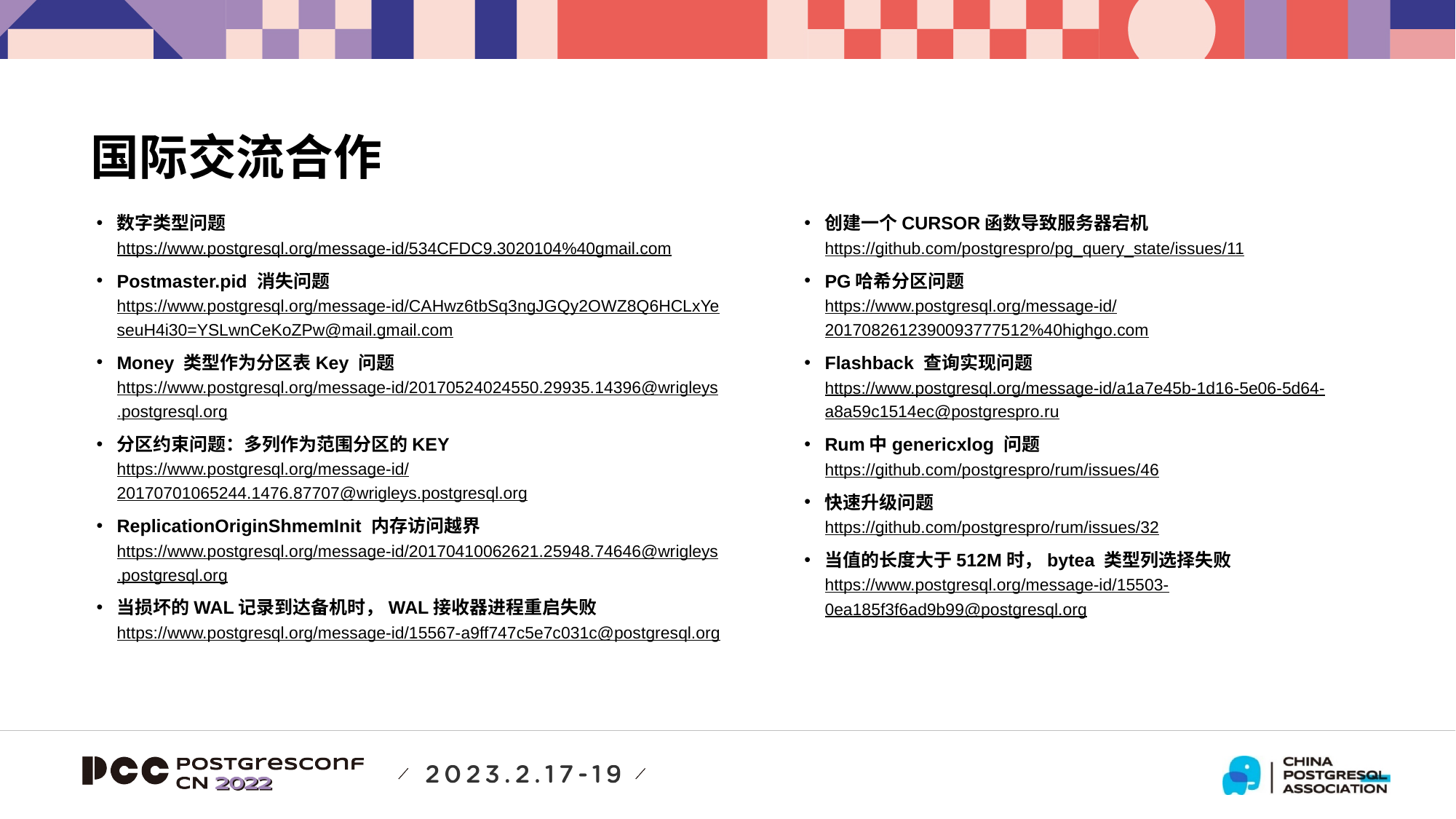

国际交流合作
数字类型问题
https://www.postgresql.org/message-id/534CFDC9.3020104%40gmail.com
Postmaster.pid 消失问题
https://www.postgresql.org/message-id/CAHwz6tbSq3ngJGQy2OWZ8Q6HCLxYeseuH4i30=YSLwnCeKoZPw@mail.gmail.com
Money 类型作为分区表Key 问题
https://www.postgresql.org/message-id/20170524024550.29935.14396@wrigleys.postgresql.org
分区约束问题：多列作为范围分区的KEY
https://www.postgresql.org/message-id/20170701065244.1476.87707@wrigleys.postgresql.org
ReplicationOriginShmemInit 内存访问越界
https://www.postgresql.org/message-id/20170410062621.25948.74646@wrigleys.postgresql.org
当损坏的WAL记录到达备机时，WAL接收器进程重启失败
https://www.postgresql.org/message-id/15567-a9ff747c5e7c031c@postgresql.org
创建一个CURSOR函数导致服务器宕机
https://github.com/postgrespro/pg_query_state/issues/11
PG哈希分区问题
https://www.postgresql.org/message-id/2017082612390093777512%40highgo.com
Flashback 查询实现问题
https://www.postgresql.org/message-id/a1a7e45b-1d16-5e06-5d64-a8a59c1514ec@postgrespro.ru
Rum中genericxlog 问题
https://github.com/postgrespro/rum/issues/46
快速升级问题
https://github.com/postgrespro/rum/issues/32
当值的长度大于512M时，bytea 类型列选择失败
https://www.postgresql.org/message-id/15503-0ea185f3f6ad9b99@postgresql.org